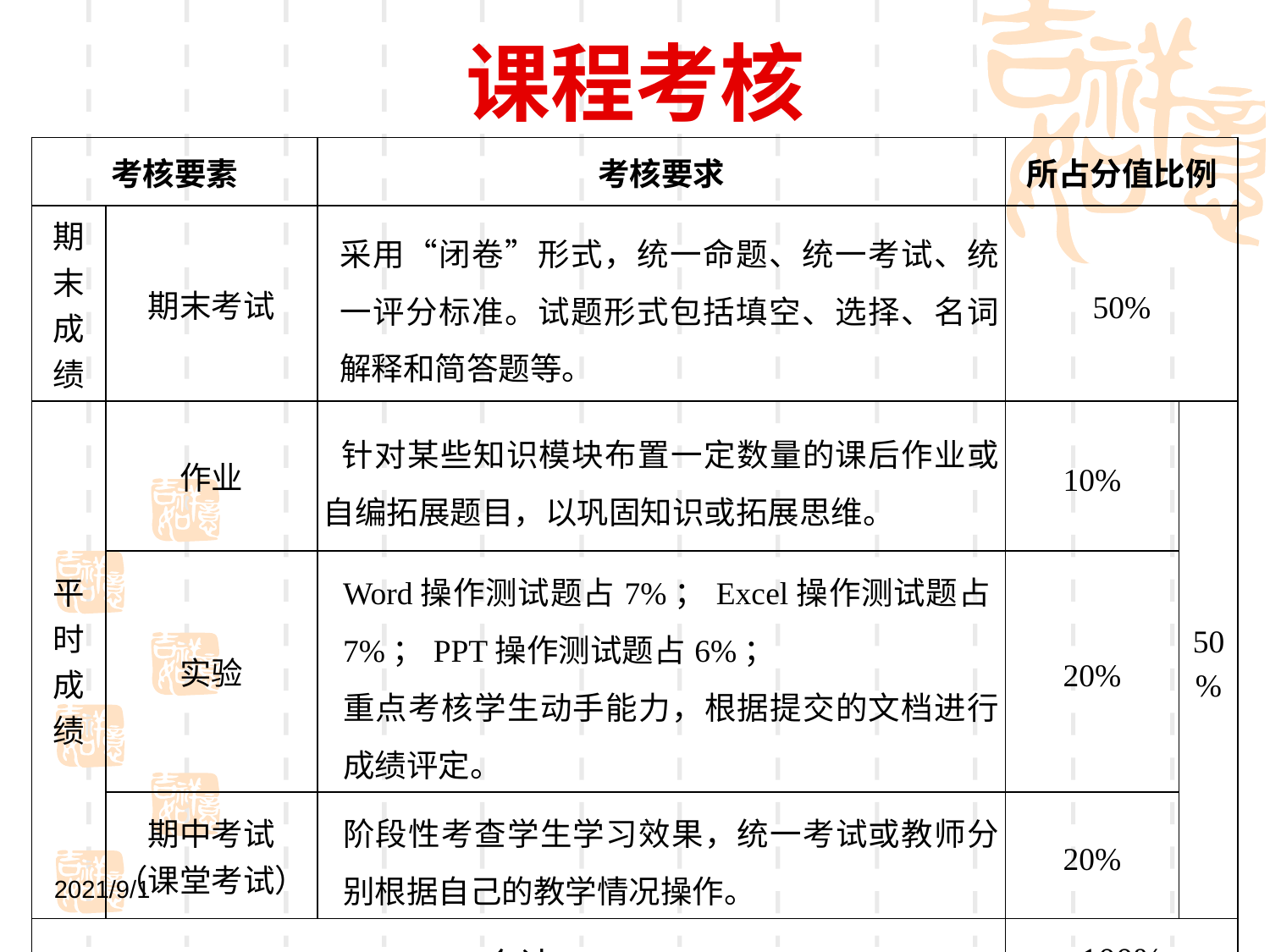

# 课程考核
| 考核要素 |  | 考核要求 | 所占分值比例 |  |
| --- | --- | --- | --- | --- |
| 期末成绩 | 期末考试 | 采用“闭卷”形式，统一命题、统一考试、统一评分标准。试题形式包括填空、选择、名词解释和简答题等。 | 50% |  |
| 平时成绩 | 作业 | 针对某些知识模块布置一定数量的课后作业或自编拓展题目，以巩固知识或拓展思维。 | 10% | 50% |
|  | 实验 | Word操作测试题占7%；Excel操作测试题占7%；PPT操作测试题占6%； 重点考核学生动手能力，根据提交的文档进行成绩评定。 | 20% |  |
|  | 期中考试 （课堂考试） | 阶段性考查学生学习效果，统一考试或教师分别根据自己的教学情况操作。 | 20% |  |
| 合计 |  |  | 100% |  |
2021/9/1